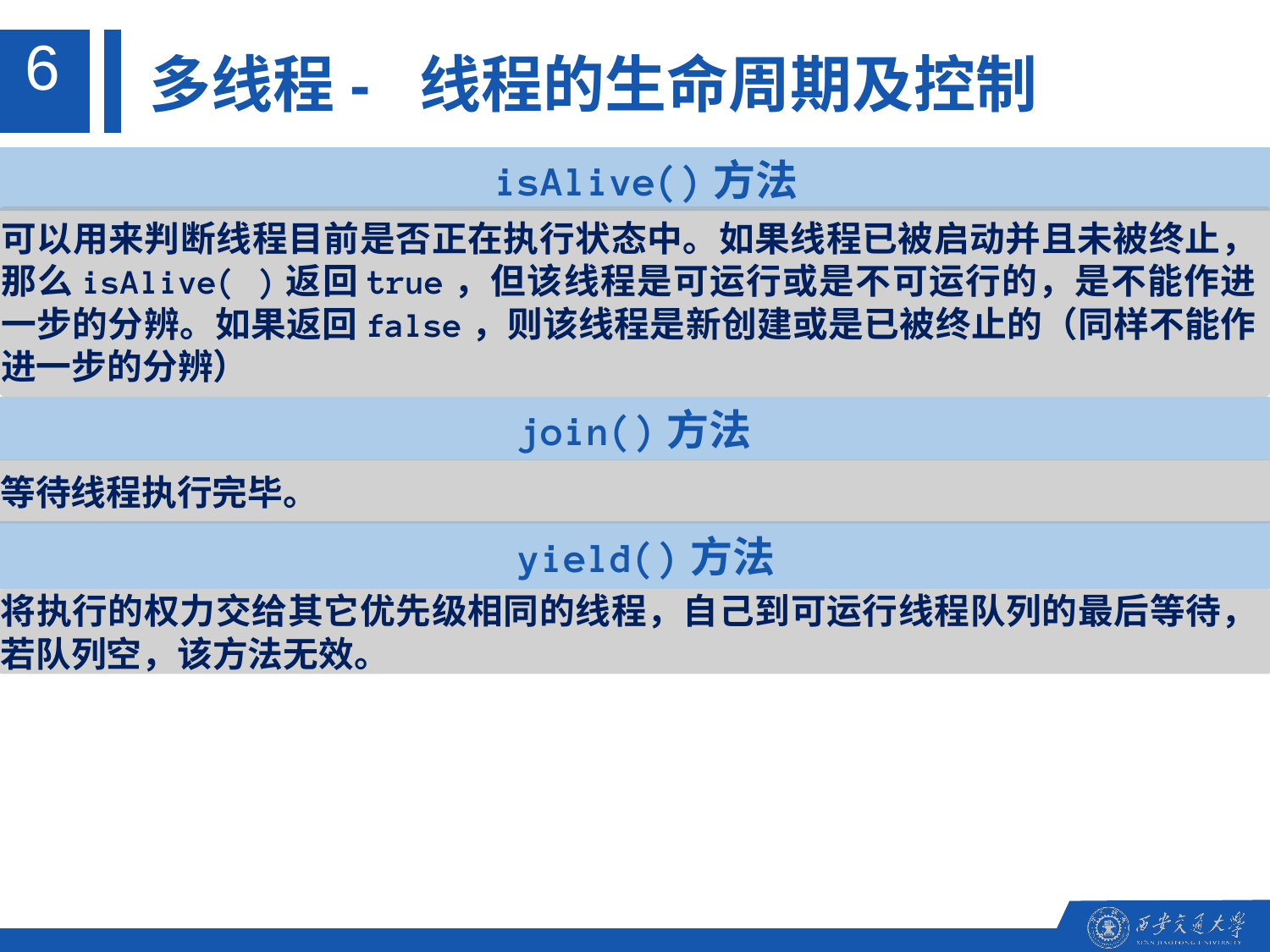

6
多线程-  线程的生命周期及控制
 isAlive()方法
可以用来判断线程目前是否正在执行状态中。如果线程已被启动并且未被终止，那么isAlive( )返回true，但该线程是可运行或是不可运行的，是不能作进一步的分辨。如果返回false，则该线程是新创建或是已被终止的（同样不能作进一步的分辨）
join()方法
等待线程执行完毕。
 yield()方法
将执行的权力交给其它优先级相同的线程，自己到可运行线程队列的最后等待，若队列空，该方法无效。